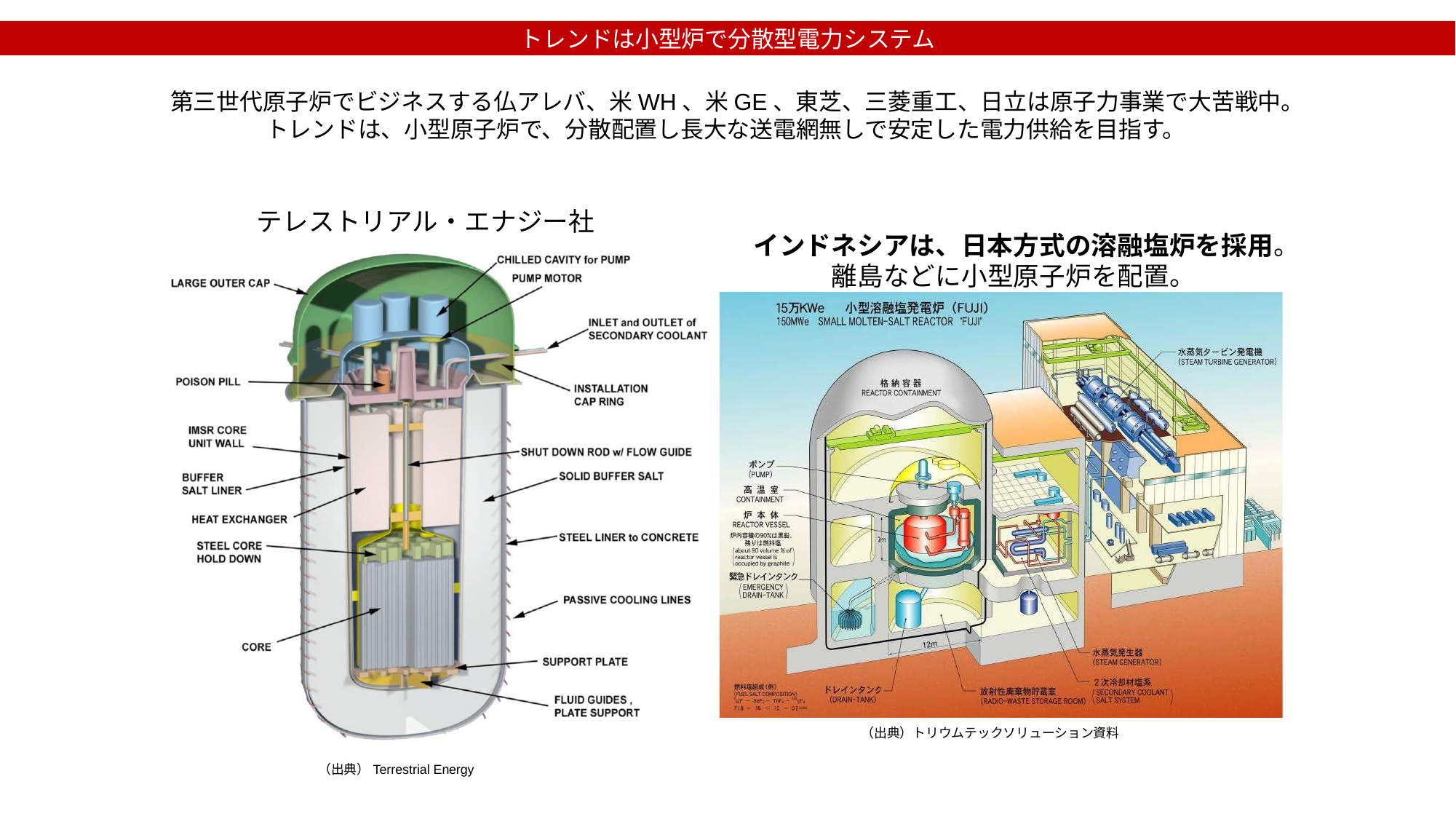

トレンドは小型炉で分散型電力システム
第三世代原子炉でビジネスする仏アレバ、米WH、米GE、東芝、三菱重工、日立は原子力事業で大苦戦中。
トレンドは、小型原子炉で、分散配置し長大な送電網無しで安定した電力供給を目指す。
テレストリアル・エナジー社
インドネシアは、日本方式の溶融塩炉を採用。
離島などに小型原子炉を配置。

（出典）トリウムテックソリューション資料
（出典）Terrestrial Energy